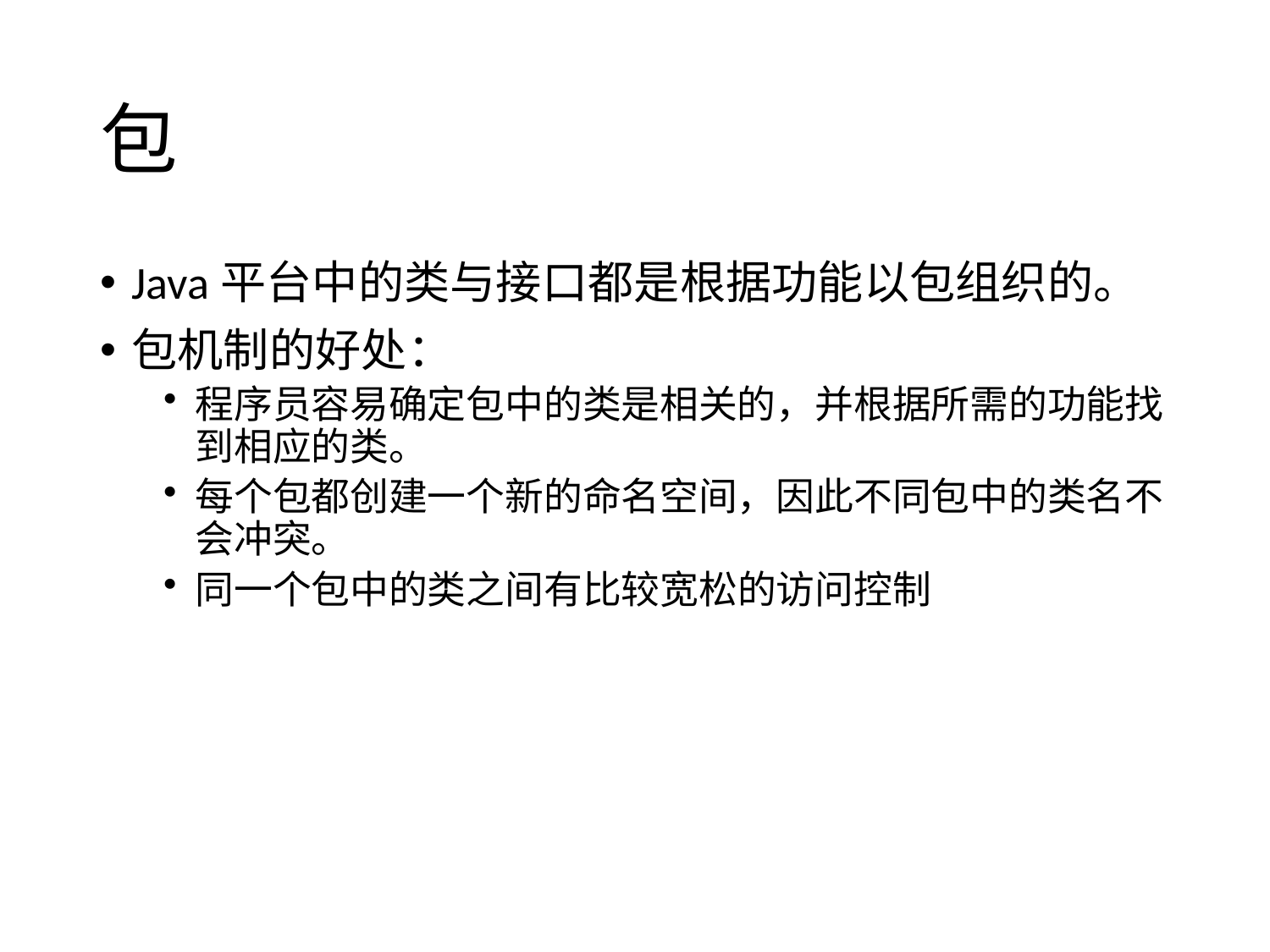

# 包
Java平台中的类与接口都是根据功能以包组织的。
包机制的好处：
程序员容易确定包中的类是相关的，并根据所需的功能找到相应的类。
每个包都创建一个新的命名空间，因此不同包中的类名不会冲突。
同一个包中的类之间有比较宽松的访问控制